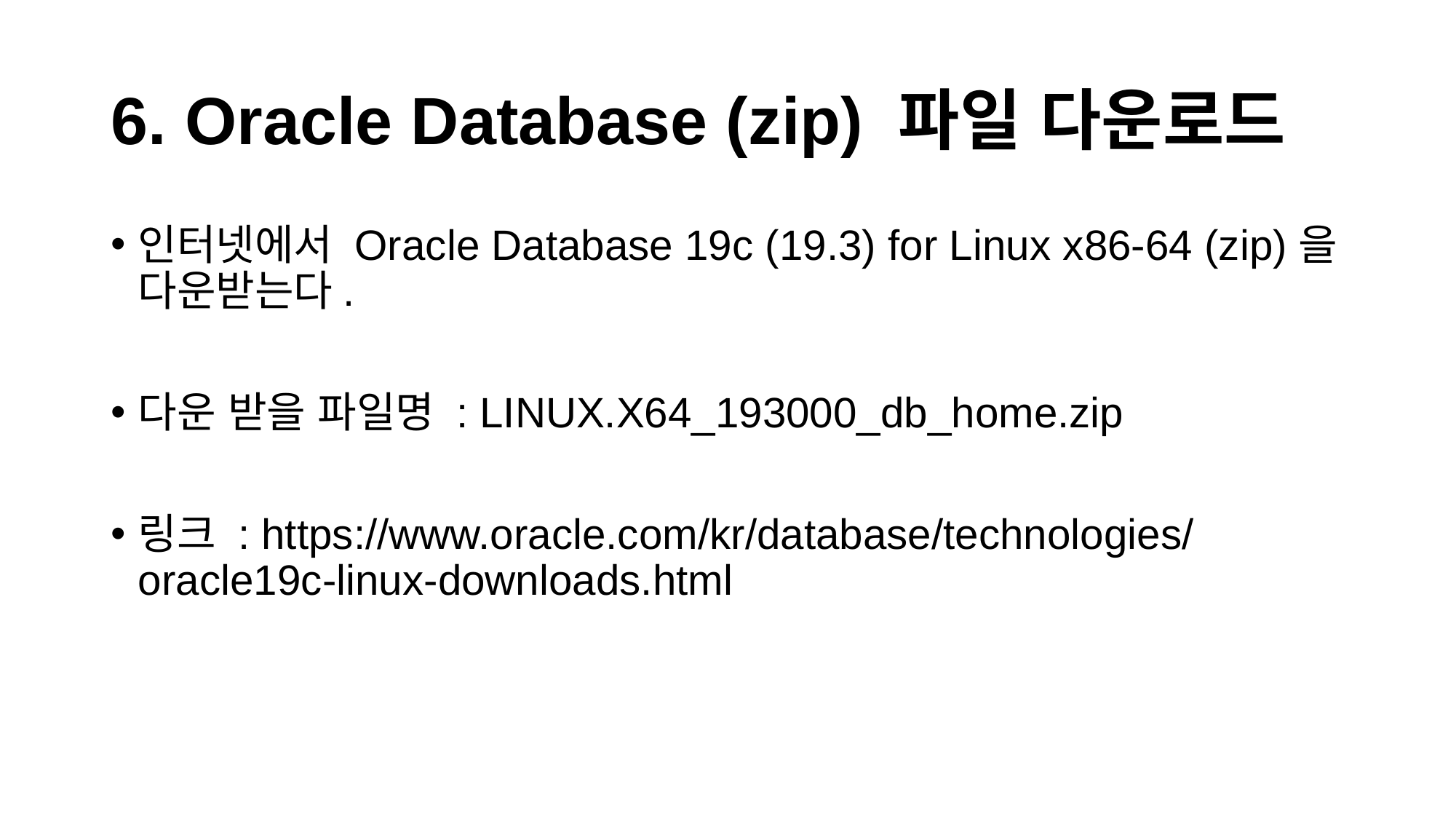

# 6. Oracle Database (zip) 파일 다운로드
인터넷에서 Oracle Database 19c (19.3) for Linux x86-64 (zip)을 다운받는다.

다운 받을 파일명 : LINUX.X64_193000_db_home.zip

링크 : https://www.oracle.com/kr/database/technologies/oracle19c-linux-downloads.html